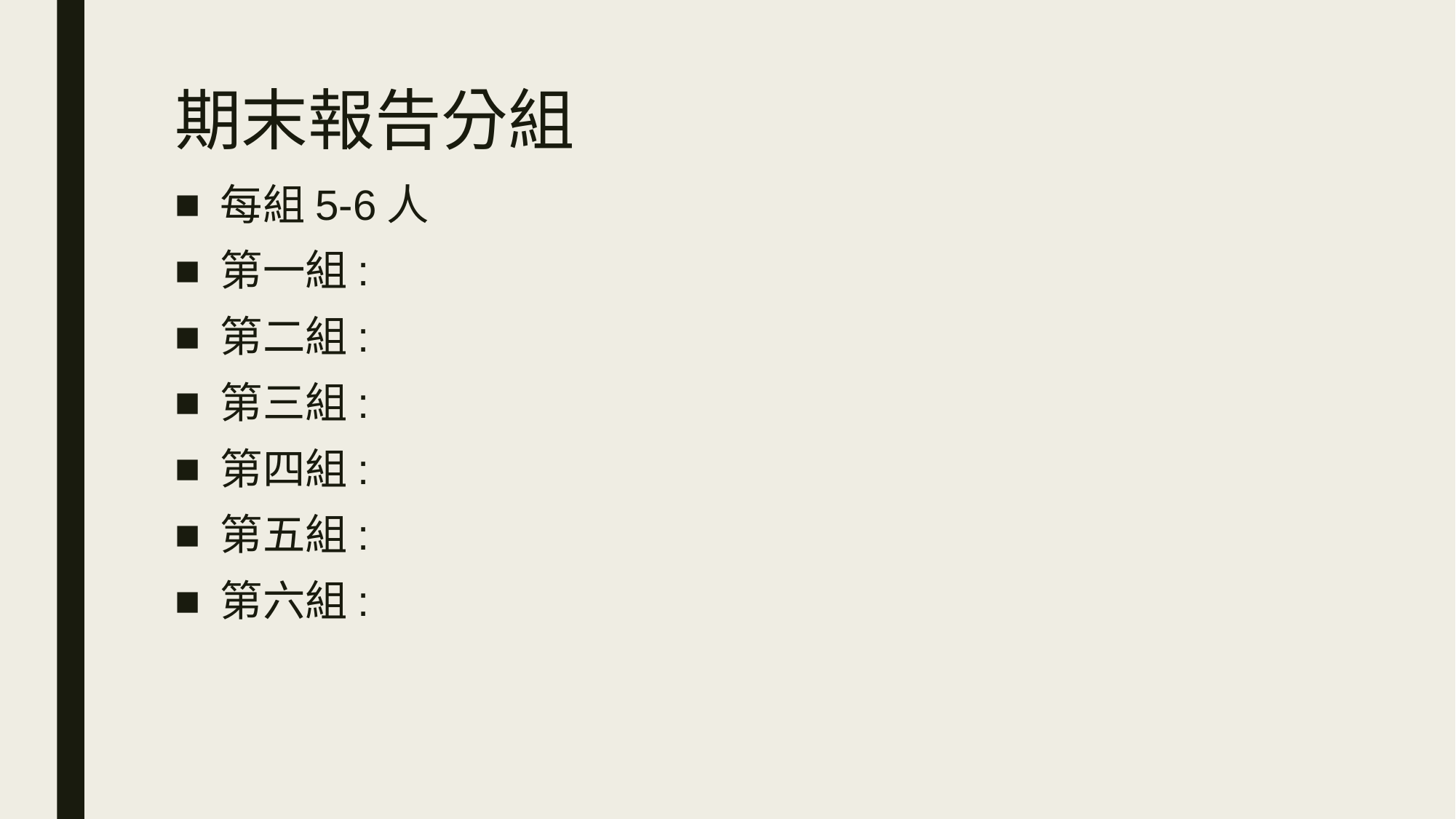

# 期末報告分組
每組5-6人
第一組:
第二組:
第三組:
第四組:
第五組:
第六組: